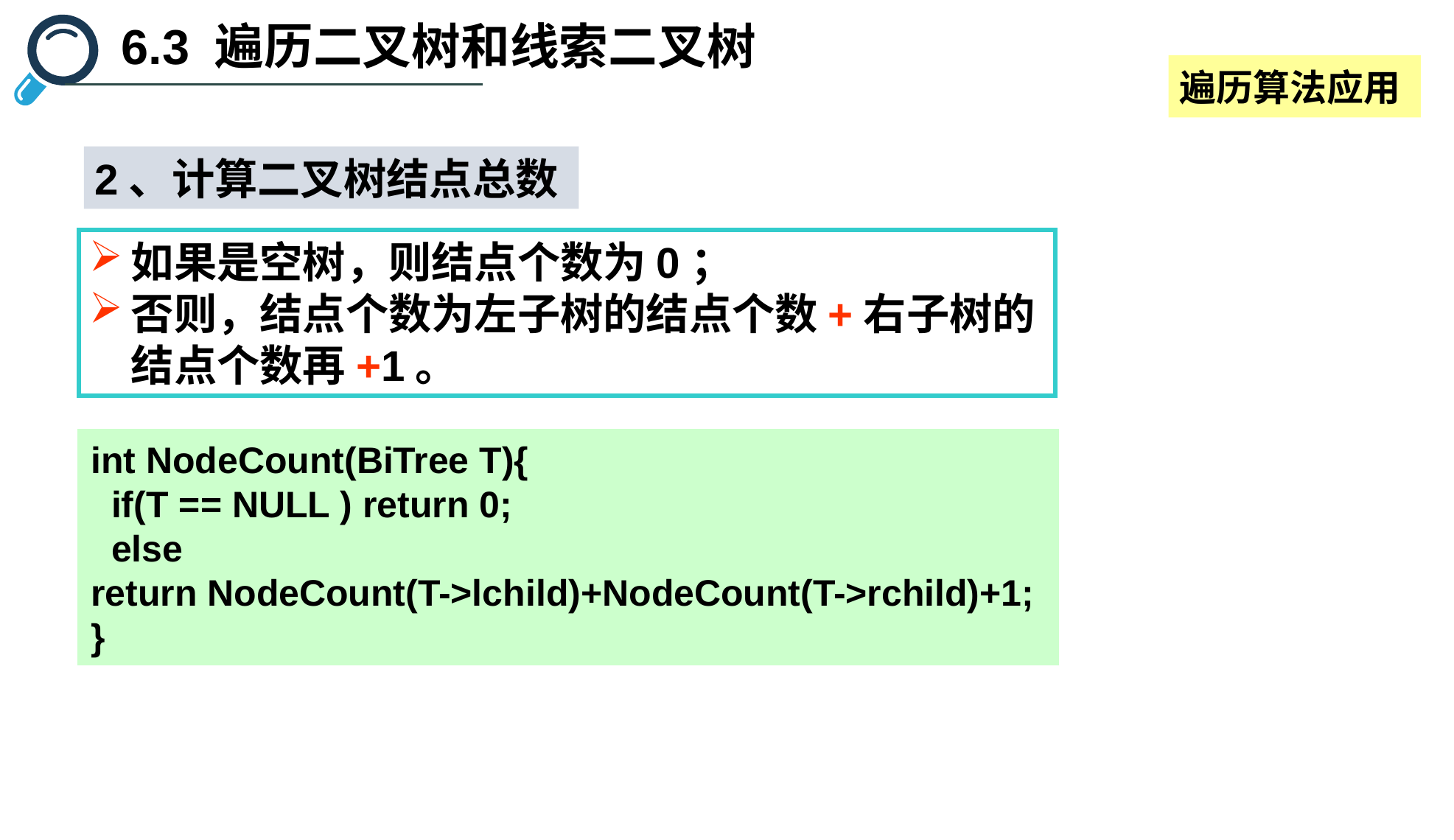

6.3 遍历二叉树和线索二叉树
遍历算法应用
2、计算二叉树结点总数
如果是空树，则结点个数为0；
否则，结点个数为左子树的结点个数+右子树的结点个数再+1。
int NodeCount(BiTree T){
  if(T == NULL ) return 0;
  else
return NodeCount(T->lchild)+NodeCount(T->rchild)+1;
}